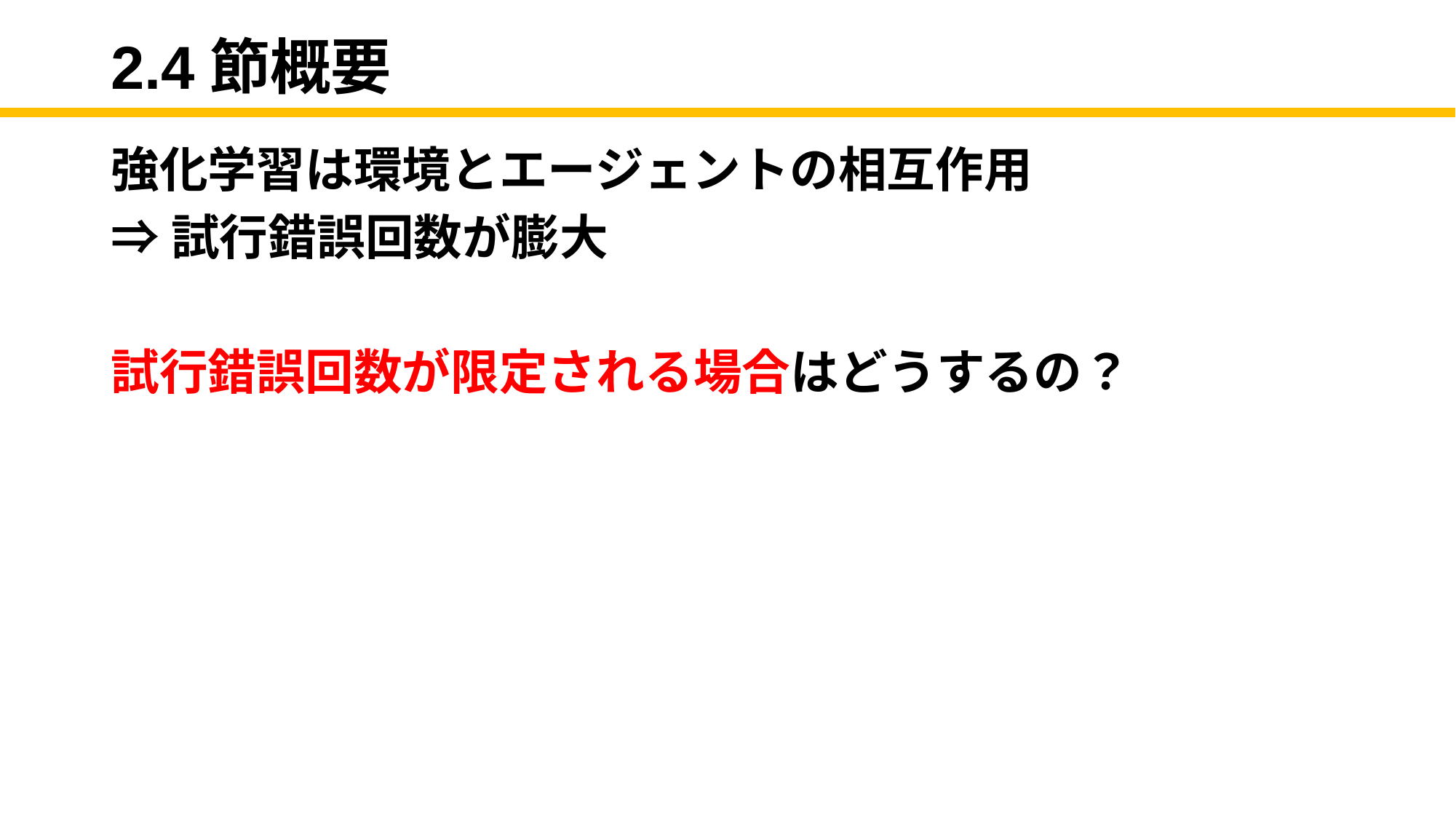

# 2.4節概要
強化学習は環境とエージェントの相互作用
⇒試行錯誤回数が膨大

試行錯誤回数が限定される場合はどうするの？